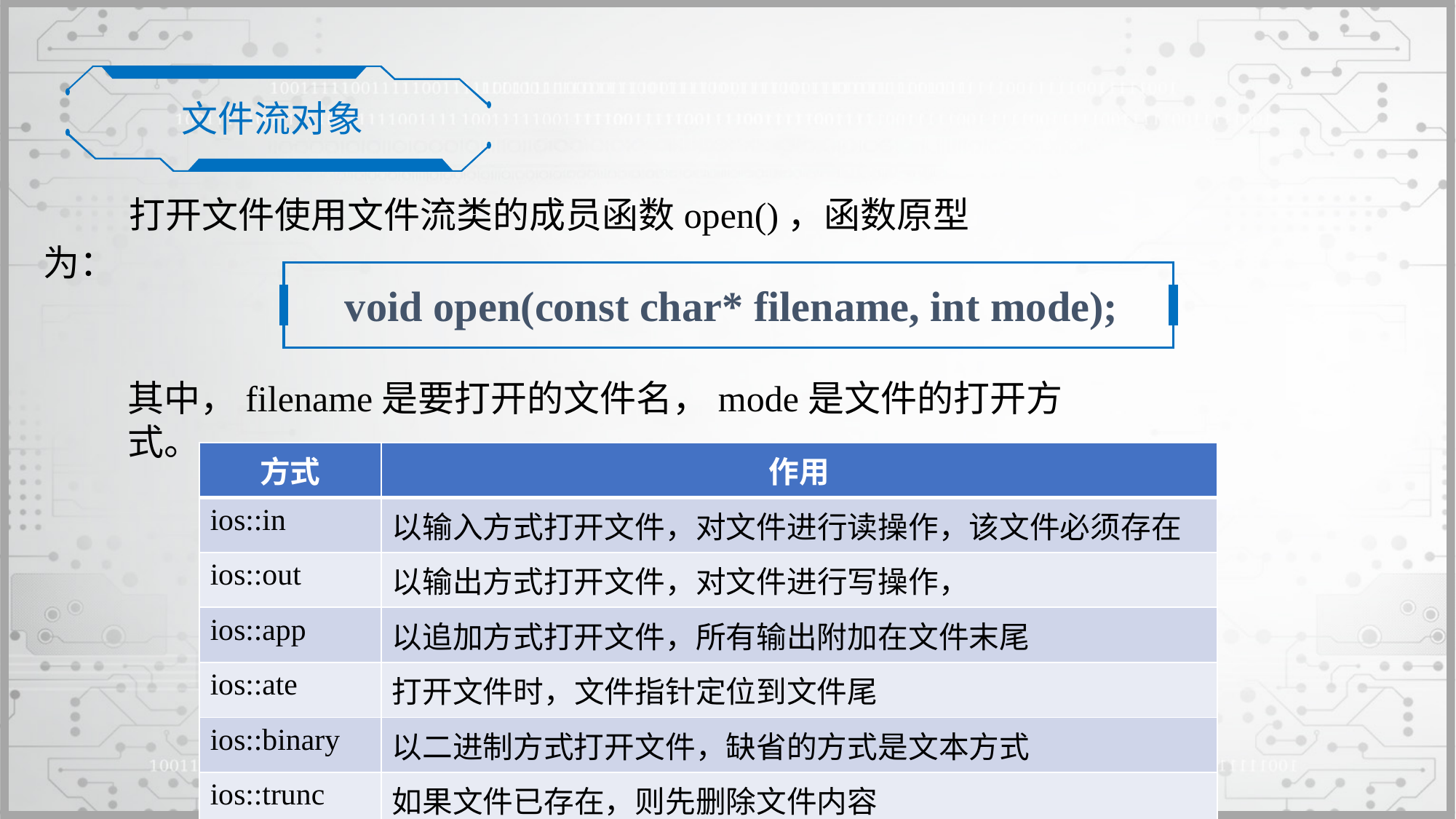

文件流对象
打开文件使用文件流类的成员函数open()，函数原型为：

void open(const char* filename, int mode);
其中，filename是要打开的文件名，mode是文件的打开方式。
| 方式 | 作用 |
| --- | --- |
| ios::in | 以输入方式打开文件，对文件进行读操作，该文件必须存在 |
| ios::out | 以输出方式打开文件，对文件进行写操作， |
| ios::app | 以追加方式打开文件，所有输出附加在文件末尾 |
| ios::ate | 打开文件时，文件指针定位到文件尾 |
| ios::binary | 以二进制方式打开文件，缺省的方式是文本方式 |
| ios::trunc | 如果文件已存在，则先删除文件内容 |